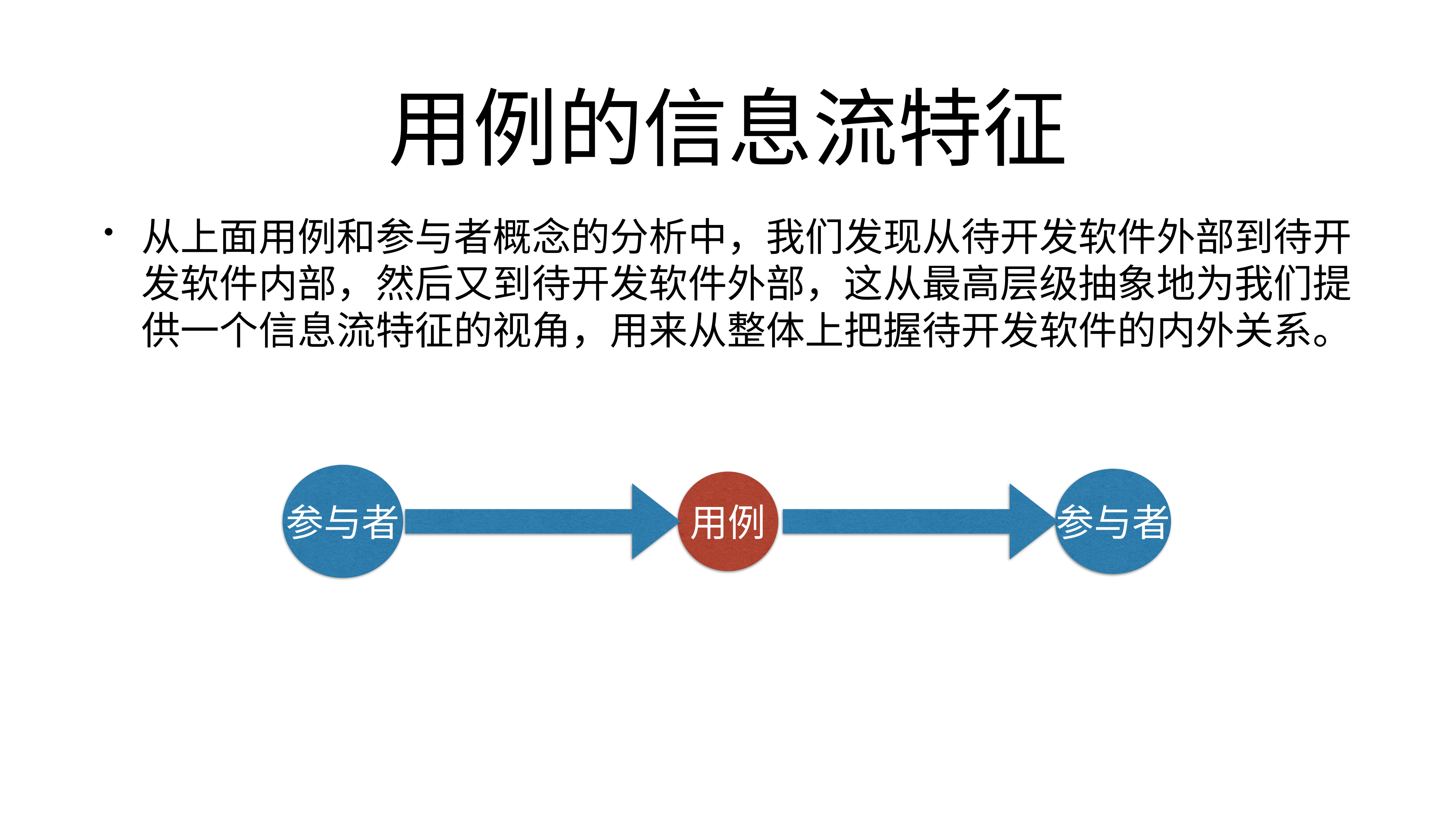

# 用例的信息流特征
从上面用例和参与者概念的分析中，我们发现从待开发软件外部到待开发软件内部，然后又到待开发软件外部，这从最高层级抽象地为我们提供一个信息流特征的视角，用来从整体上把握待开发软件的内外关系。

参与者
用例
参与者